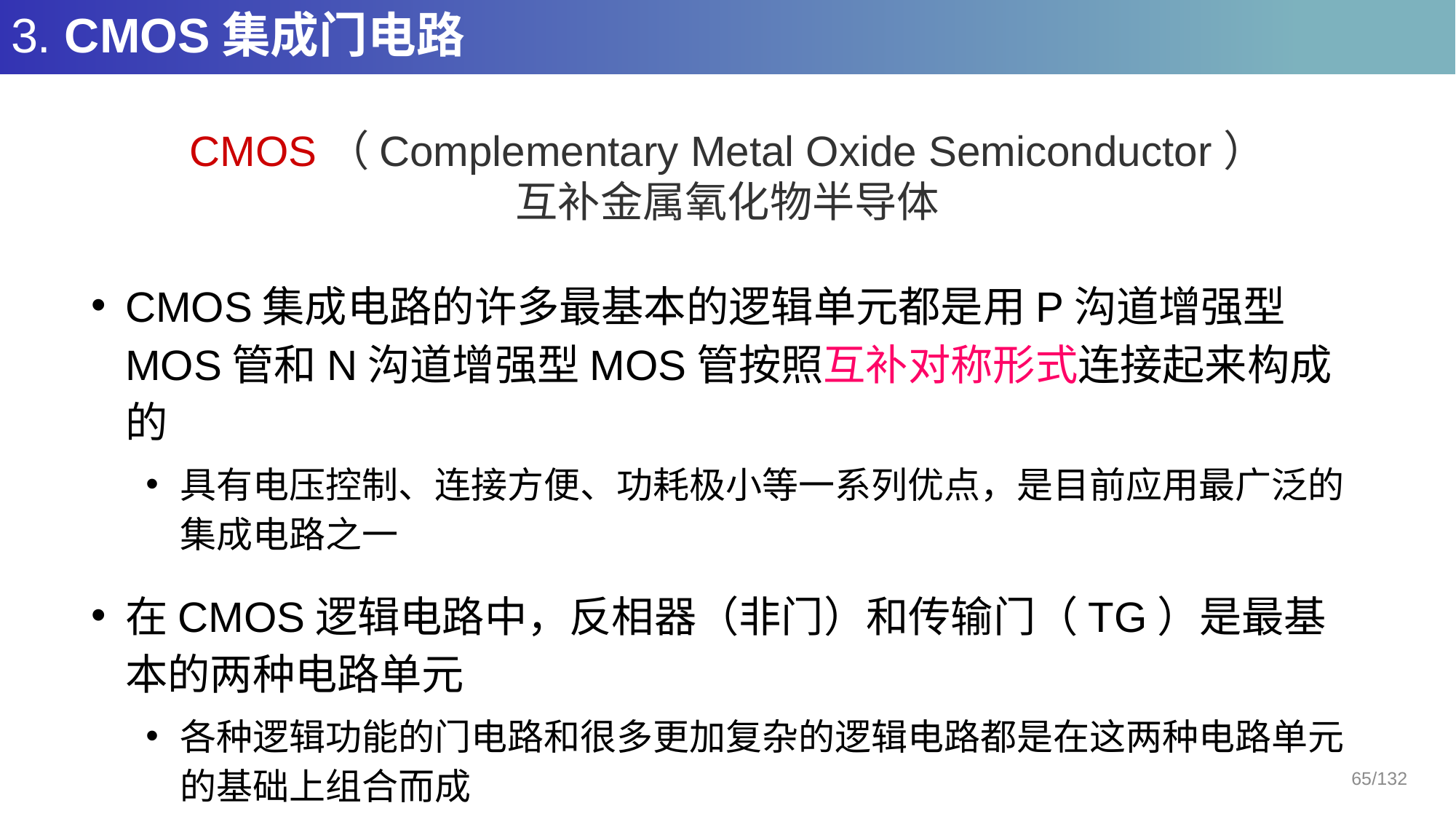

# 3. CMOS集成门电路
CMOS（Complementary Metal Oxide Semiconductor）
互补金属氧化物半导体
CMOS集成电路的许多最基本的逻辑单元都是用P沟道增强型MOS管和N沟道增强型MOS管按照互补对称形式连接起来构成的
具有电压控制、连接方便、功耗极小等一系列优点，是目前应用最广泛的集成电路之一
在CMOS逻辑电路中，反相器（非门）和传输门（TG）是最基本的两种电路单元
各种逻辑功能的门电路和很多更加复杂的逻辑电路都是在这两种电路单元的基础上组合而成
65/132